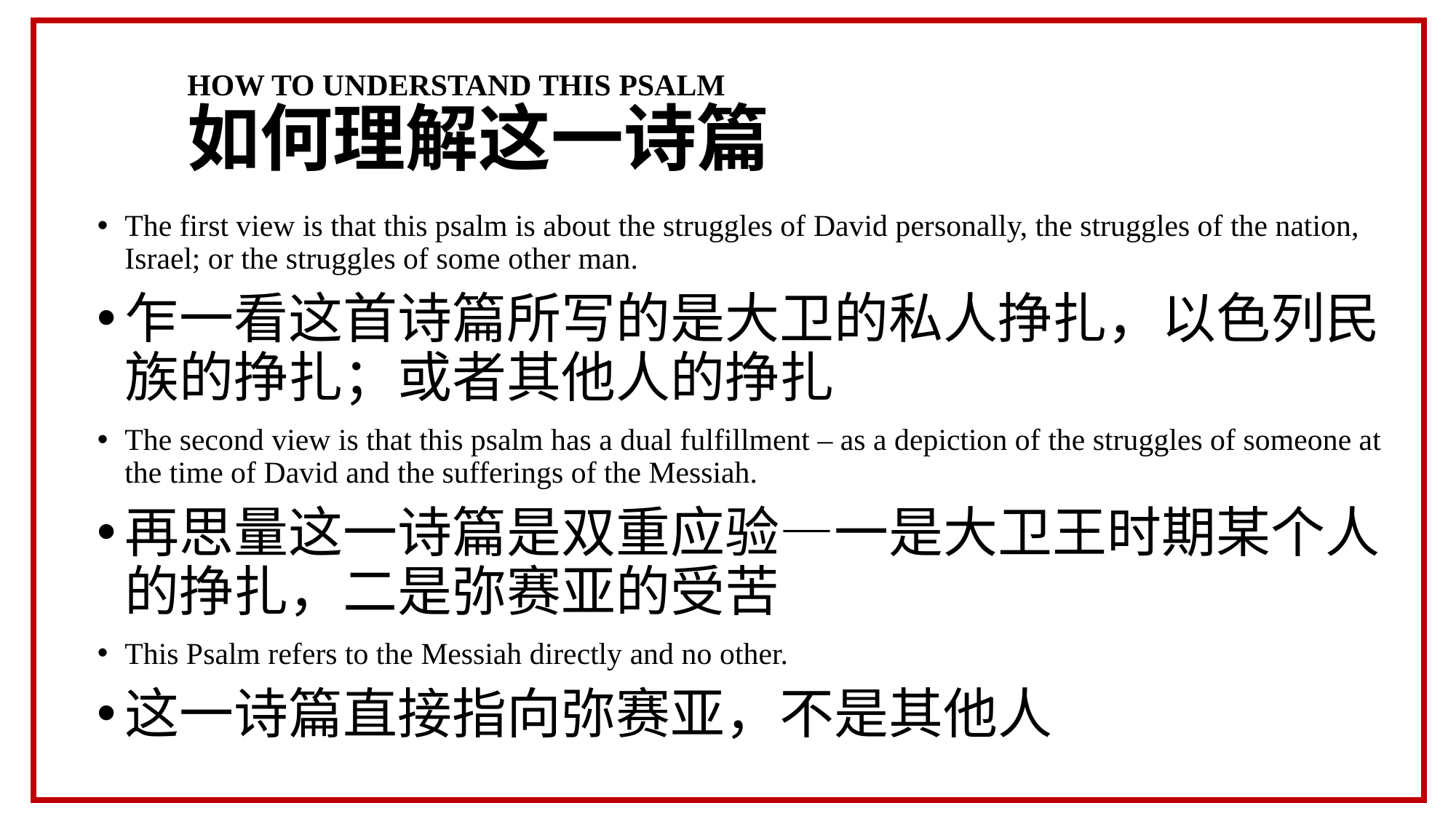

# HOW TO UNDERSTAND THIS PSALM 如何理解这一诗篇
The first view is that this psalm is about the struggles of David personally, the struggles of the nation, Israel; or the struggles of some other man.
乍一看这首诗篇所写的是大卫的私人挣扎，以色列民族的挣扎；或者其他人的挣扎
The second view is that this psalm has a dual fulfillment – as a depiction of the struggles of someone at the time of David and the sufferings of the Messiah.
再思量这一诗篇是双重应验—一是大卫王时期某个人的挣扎，二是弥赛亚的受苦
This Psalm refers to the Messiah directly and no other.
这一诗篇直接指向弥赛亚，不是其他人